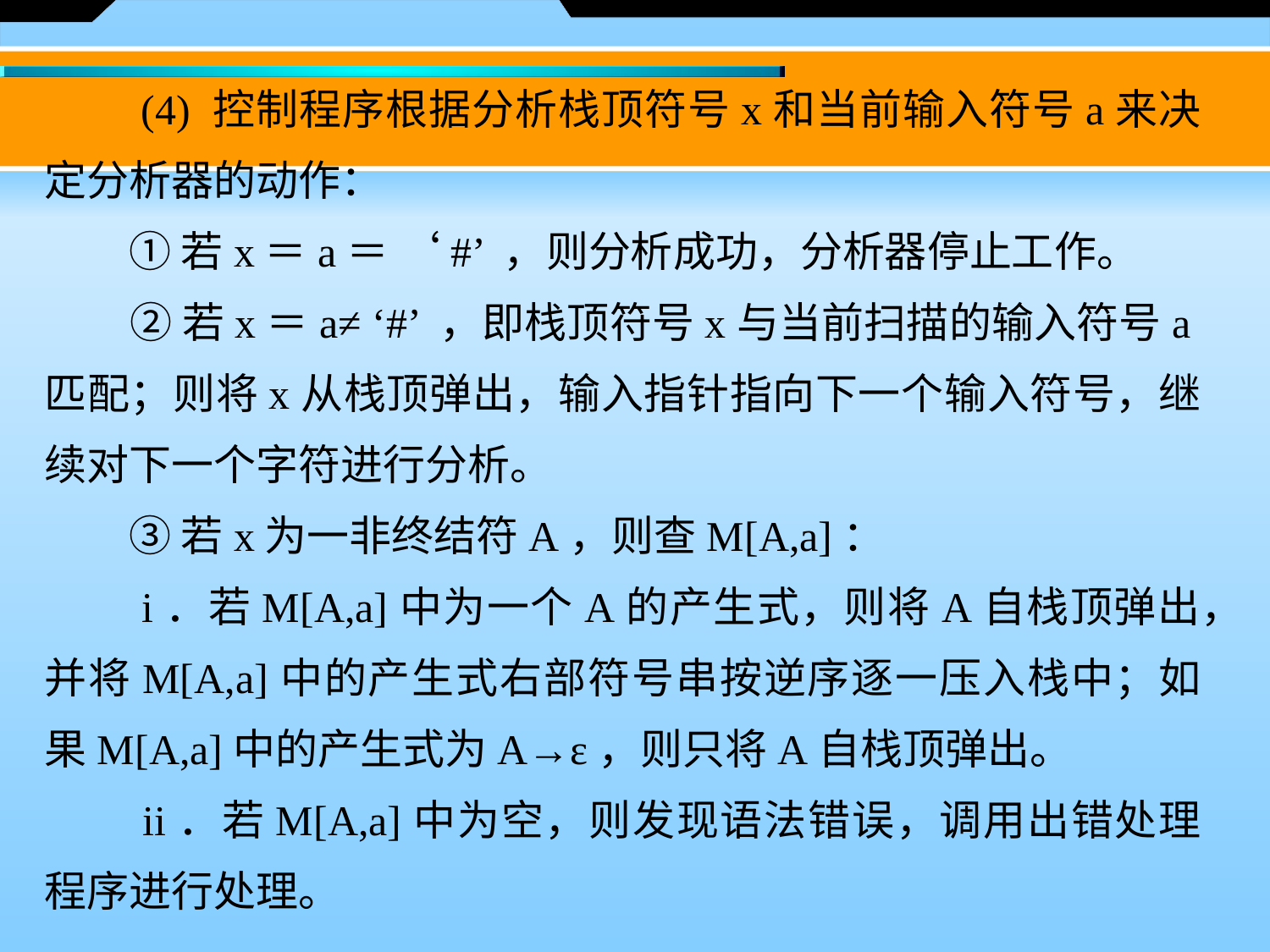

(4) 控制程序根据分析栈顶符号x和当前输入符号a来决定分析器的动作：
　　① 若x＝a＝ ‘#’ ，则分析成功，分析器停止工作。
　　② 若x＝a≠ ‘#’ ，即栈顶符号x与当前扫描的输入符号a匹配；则将x从栈顶弹出，输入指针指向下一个输入符号，继续对下一个字符进行分析。
　　③ 若x为一非终结符A，则查M[A,a]：
　　i．若M[A,a]中为一个A的产生式，则将A自栈顶弹出，并将M[A,a]中的产生式右部符号串按逆序逐一压入栈中；如果M[A,a]中的产生式为A→ε，则只将A自栈顶弹出。
　　ii．若M[A,a]中为空，则发现语法错误，调用出错处理程序进行处理。